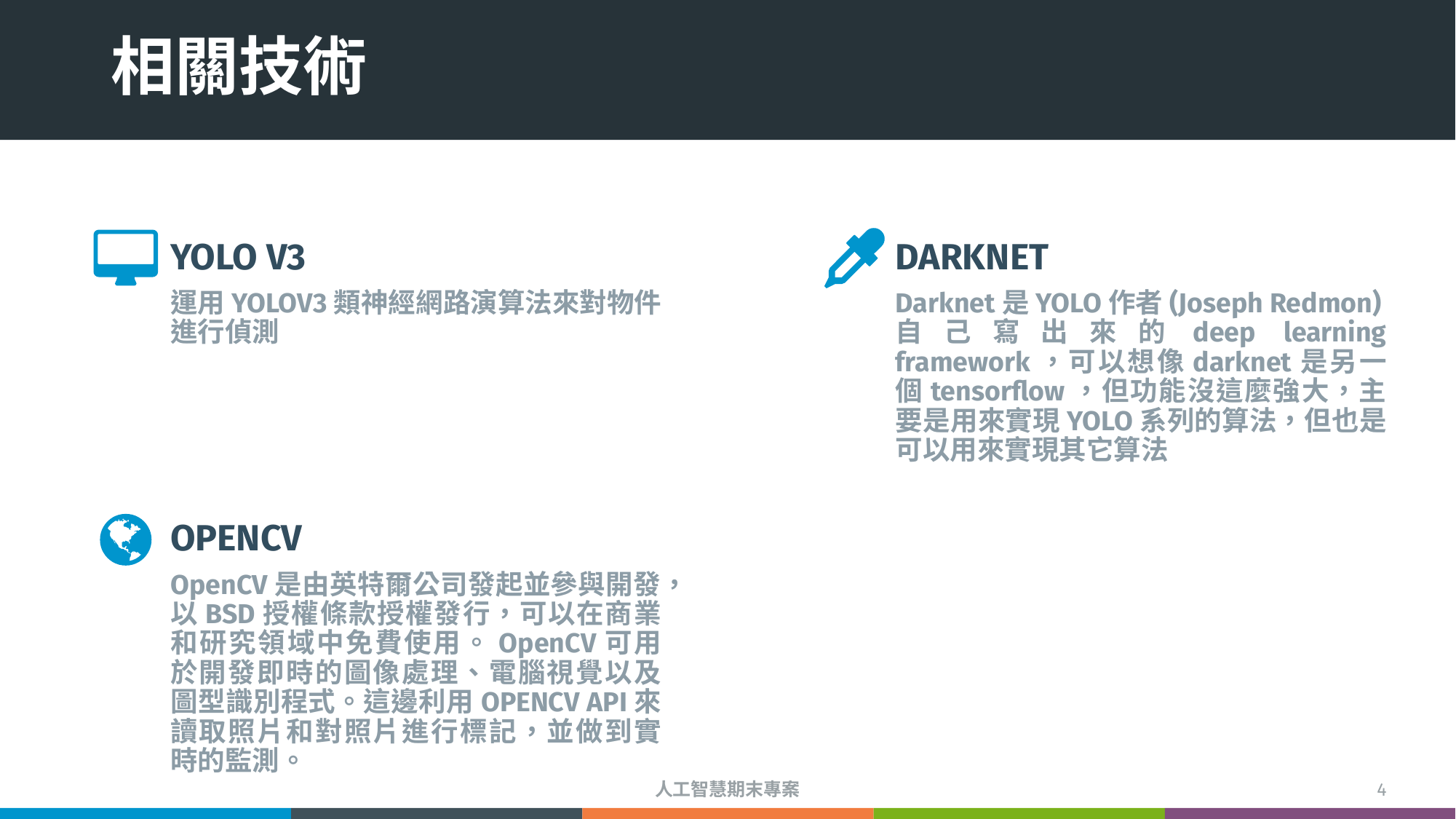

# 相關技術

YOLO V3
DARKNET
Darknet是YOLO作者(Joseph Redmon)自己寫出來的deep learning framework，可以想像darknet是另一個tensorflow，但功能沒這麼強大，主要是用來實現YOLO系列的算法，但也是可以用來實現其它算法
運用YOLOV3類神經網路演算法來對物件進行偵測
OPENCV

OpenCV是由英特爾公司發起並參與開發，以BSD授權條款授權發行，可以在商業和研究領域中免費使用。OpenCV可用於開發即時的圖像處理、電腦視覺以及圖型識別程式。這邊利用OPENCV API來讀取照片和對照片進行標記，並做到實時的監測。
人工智慧期末專案
4